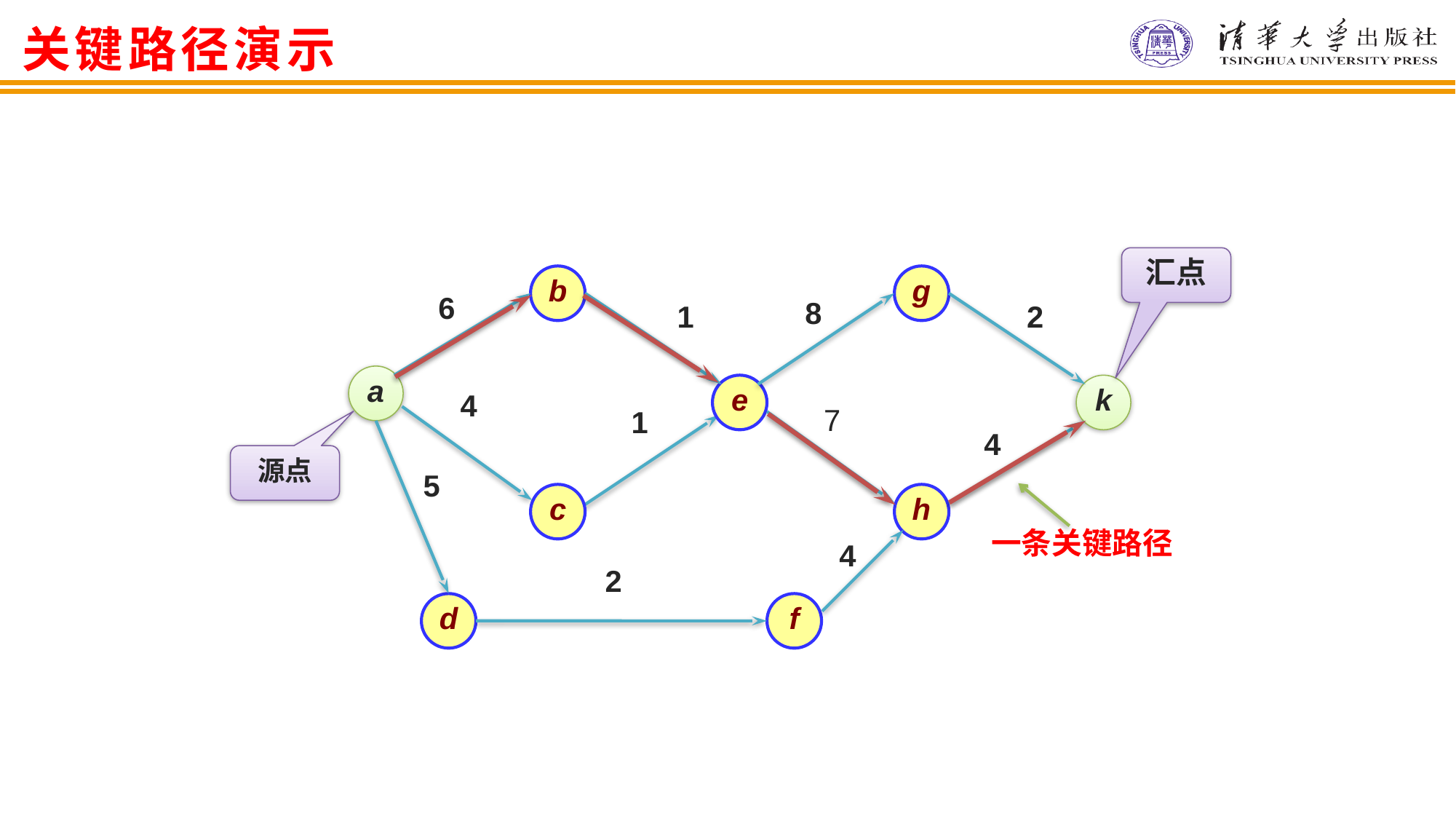

关键路径演示
汇点
b
g
6

8
1
2
a
e
k
4
7
1

4
源点
5
一条关键路径
c
h

4
2
d
f